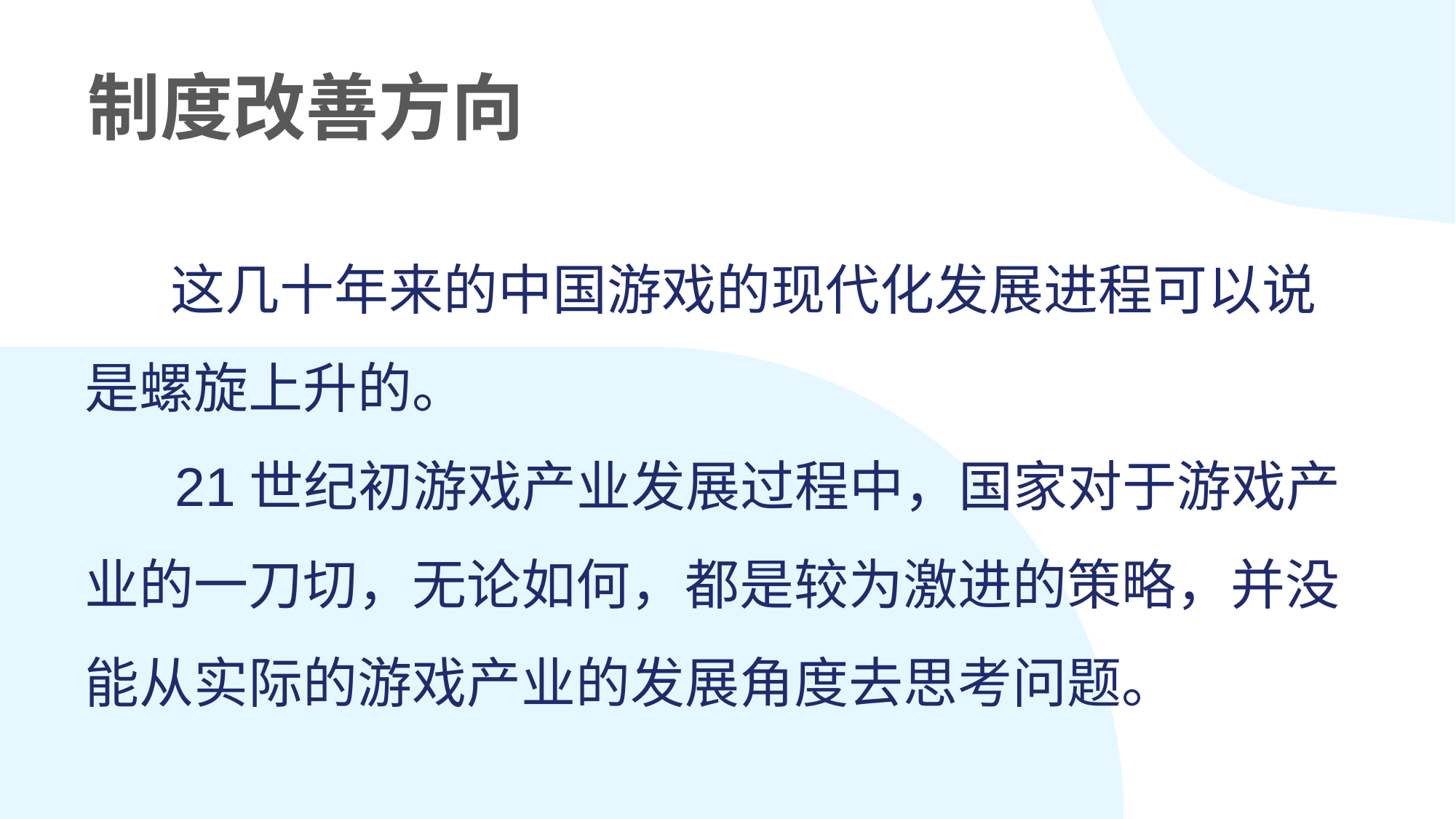

制度改善方向
      这几十年来的中国游戏的现代化发展进程可以说是螺旋上升的。
      21世纪初游戏产业发展过程中，国家对于游戏产业的一刀切，无论如何，都是较为激进的策略，并没能从实际的游戏产业的发展角度去思考问题。